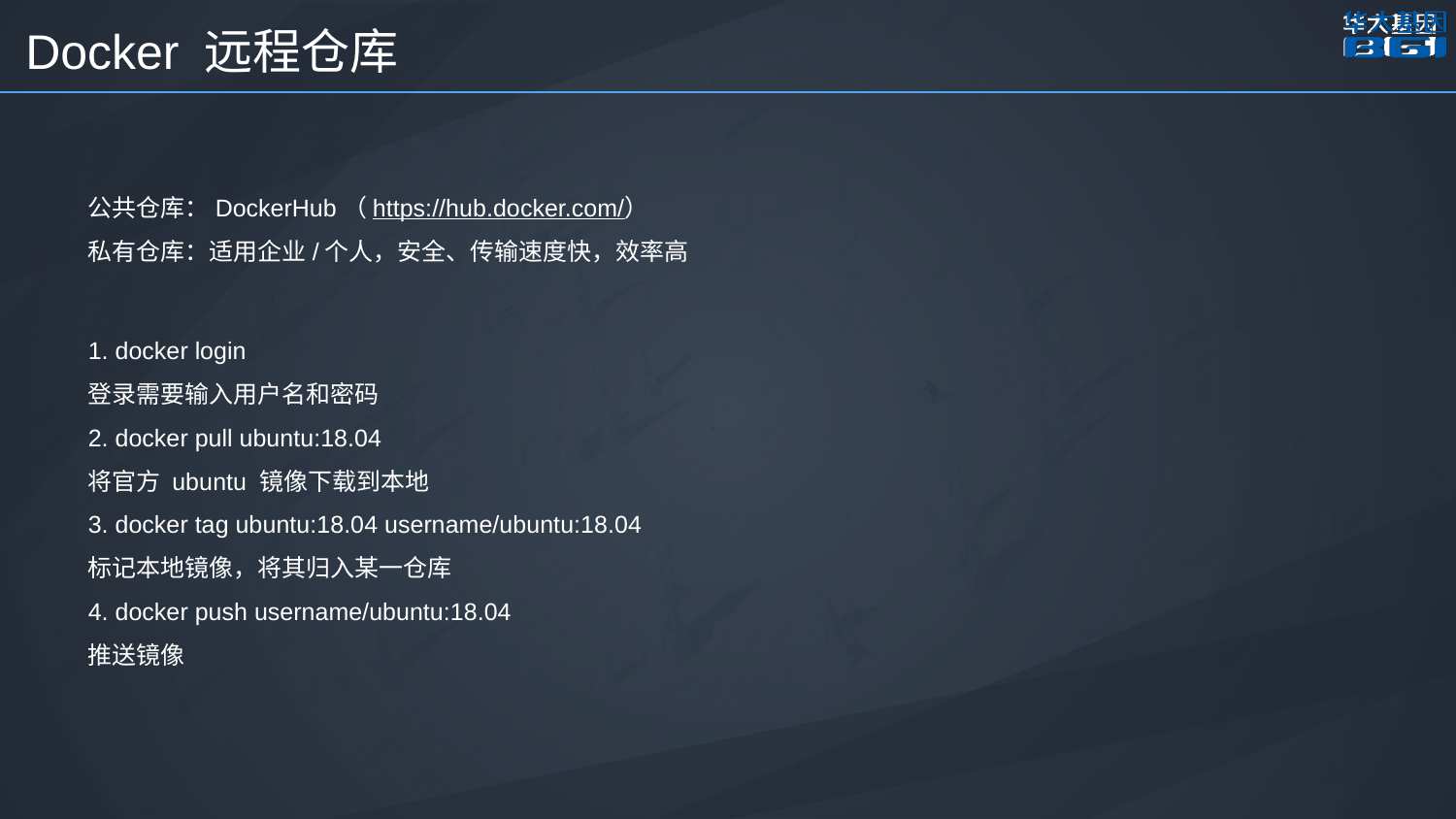

Docker 远程仓库
公共仓库：DockerHub（https://hub.docker.com/）
私有仓库：适用企业/个人，安全、传输速度快，效率高
1. docker login
登录需要输入用户名和密码
2. docker pull ubuntu:18.04
将官方 ubuntu 镜像下载到本地
3. docker tag ubuntu:18.04 username/ubuntu:18.04
标记本地镜像，将其归入某一仓库
4. docker push username/ubuntu:18.04
推送镜像